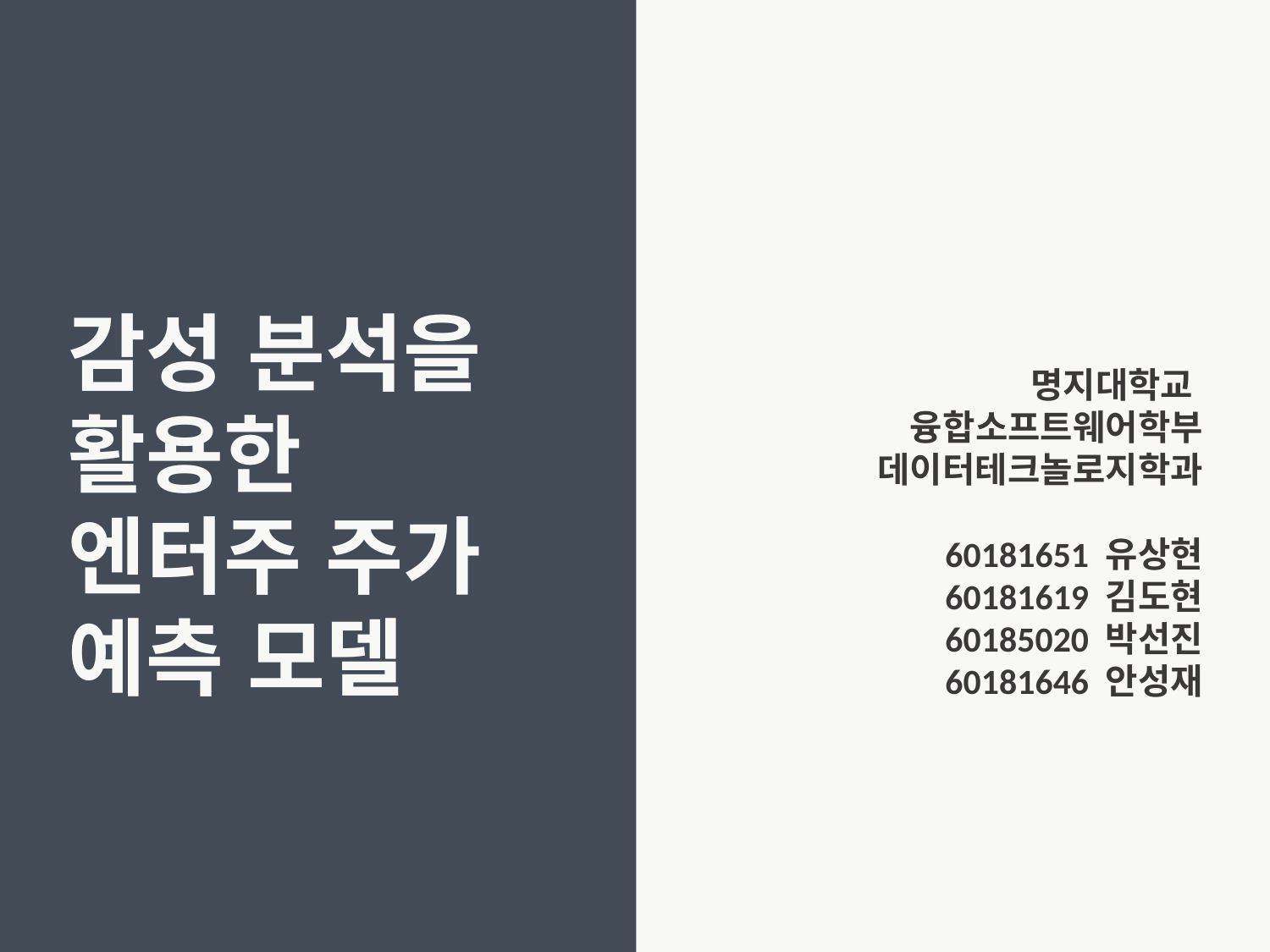

감성 분석을
활용한
엔터주 주가
예측 모델
명지대학교
융합소프트웨어학부
데이터테크놀로지학과

60181651 유상현
60181619 김도현
60185020 박선진
60181646 안성재